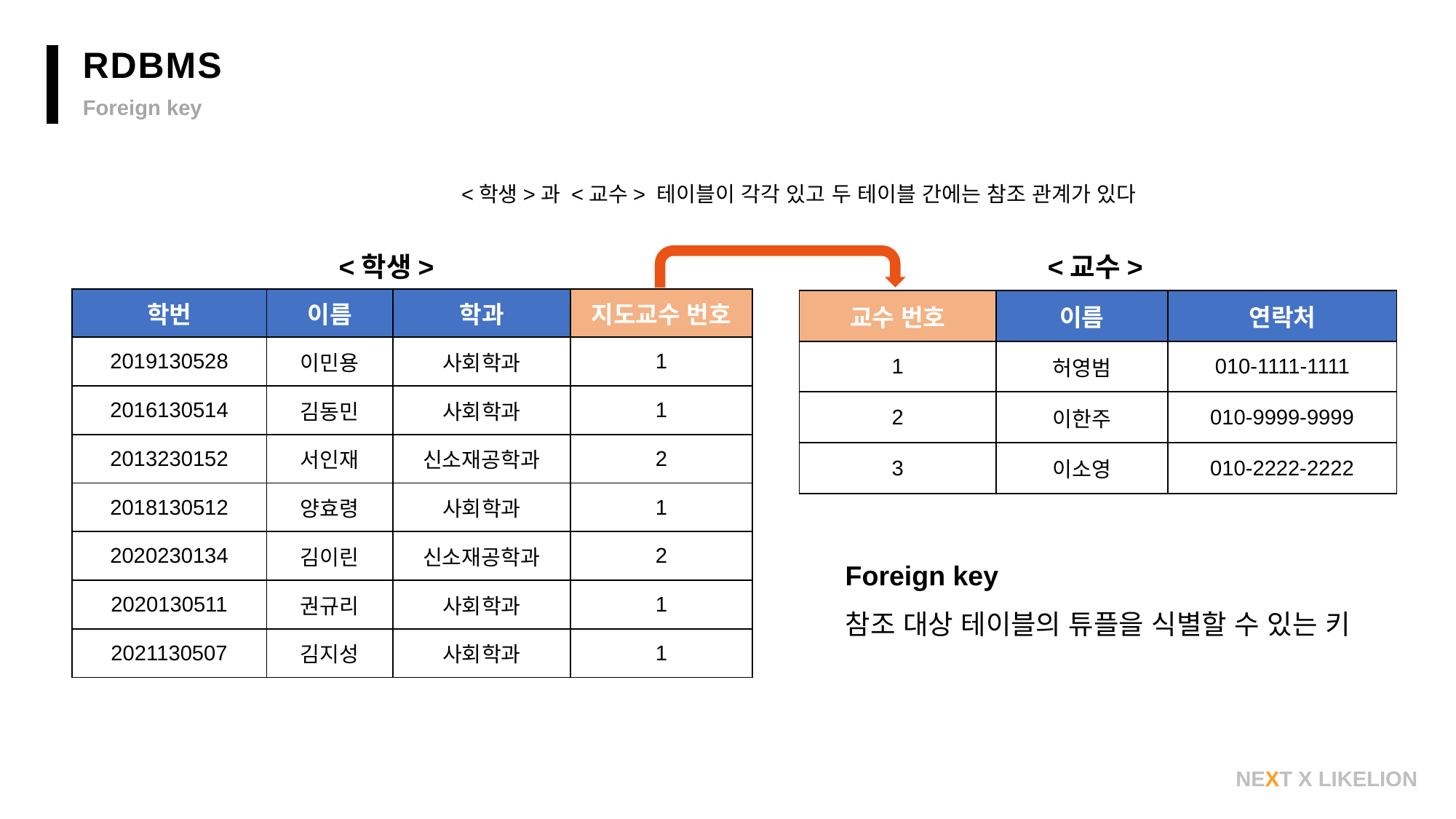

RDBMS

Foreign key
<학생>과 <교수> 테이블이 각각 있고 두 테이블 간에는 참조 관계가 있다
<학생>
<교수>

| 학번 | 이름 | 학과 | 지도교수 번호 |
| --- | --- | --- | --- |
| 2019130528 | 이민용 | 사회학과 | 1 |
| 2016130514 | 김동민 | 사회학과 | 1 |
| 2013230152 | 서인재 | 신소재공학과 | 2 |
| 2018130512 | 양효령 | 사회학과 | 1 |
| 2020230134 | 김이린 | 신소재공학과 | 2 |
| 2020130511 | 권규리 | 사회학과 | 1 |
| 2021130507 | 김지성 | 사회학과 | 1 |
| 교수 번호 | 이름 | 연락처 |
| --- | --- | --- |
| 1 | 허영범 | 010-1111-1111 |
| 2 | 이한주 | 010-9999-9999 |
| 3 | 이소영 | 010-2222-2222 |
Foreign key
참조 대상 테이블의 튜플을 식별할 수 있는 키
NEXT X LIKELION